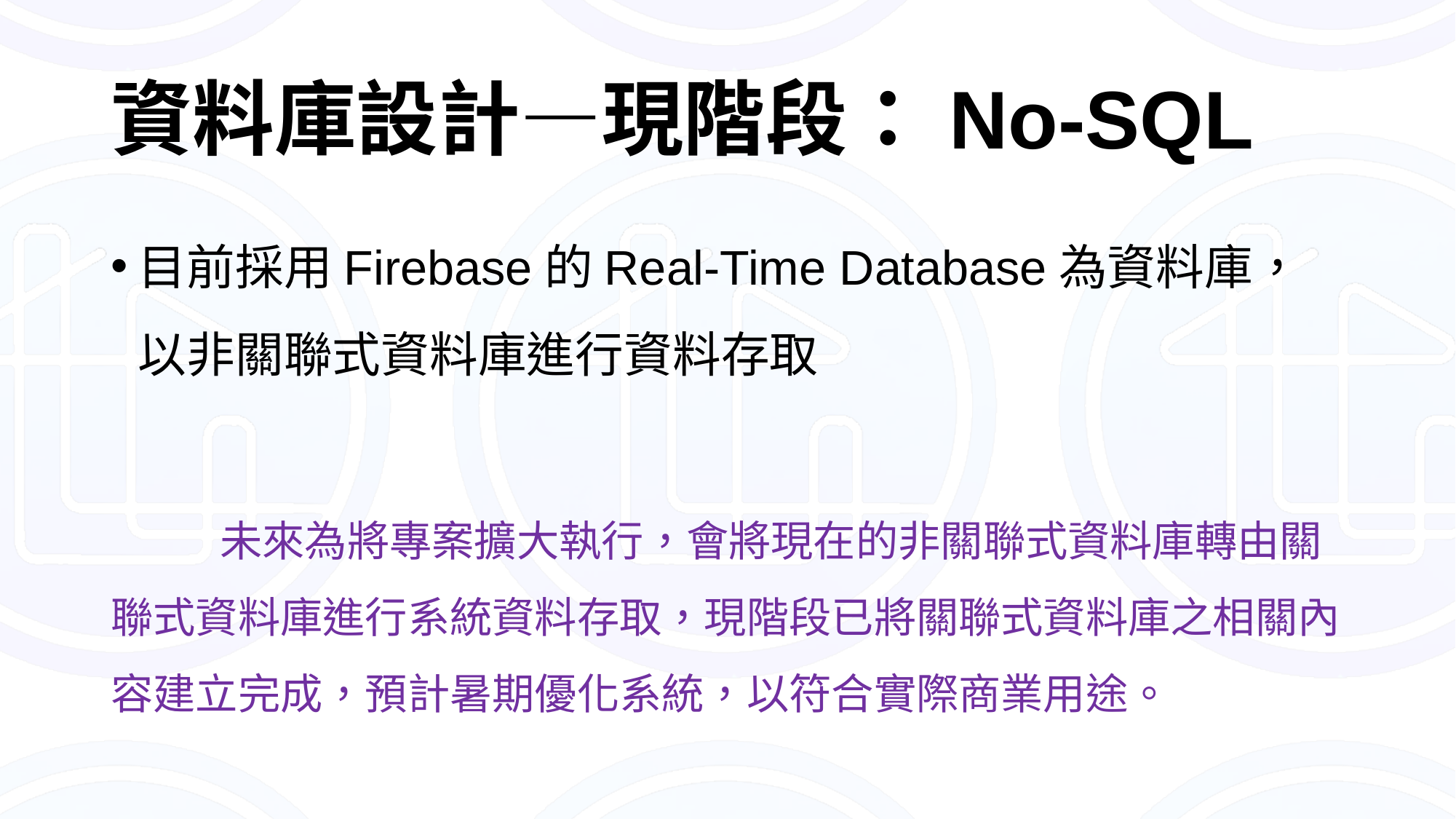

# 資料庫設計—現階段：No-SQL
目前採用Firebase的Real-Time Database為資料庫，以非關聯式資料庫進行資料存取

	未來為將專案擴大執行，會將現在的非關聯式資料庫轉由關聯式資料庫進行系統資料存取，現階段已將關聯式資料庫之相關內容建立完成，預計暑期優化系統，以符合實際商業用途。